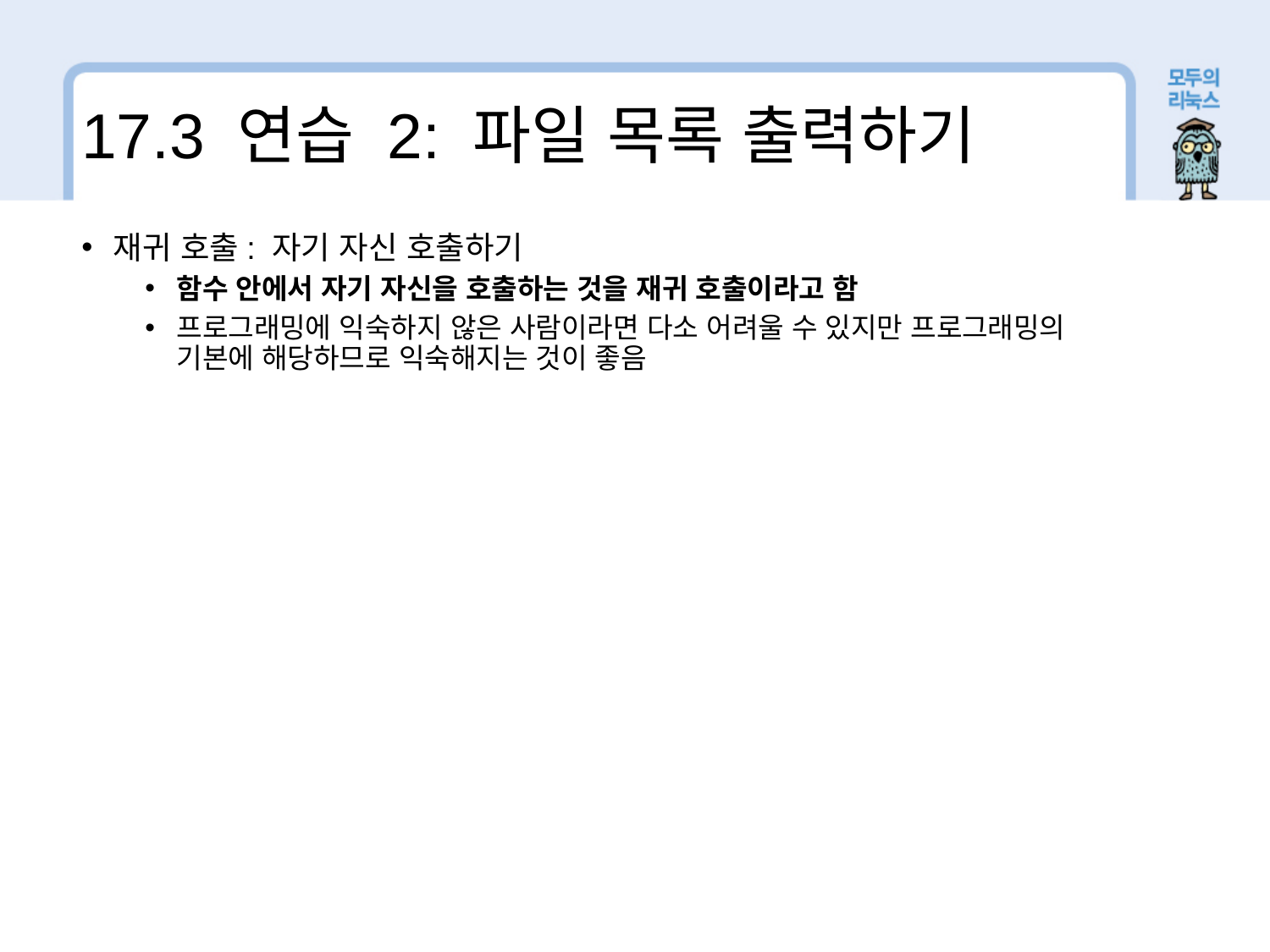

17.3 연습 2: 파일 목록 출력하기
재귀 호출: 자기 자신 호출하기
함수 안에서 자기 자신을 호출하는 것을 재귀 호출이라고 함
프로그래밍에 익숙하지 않은 사람이라면 다소 어려울 수 있지만 프로그래밍의 기본에 해당하므로 익숙해지는 것이 좋음